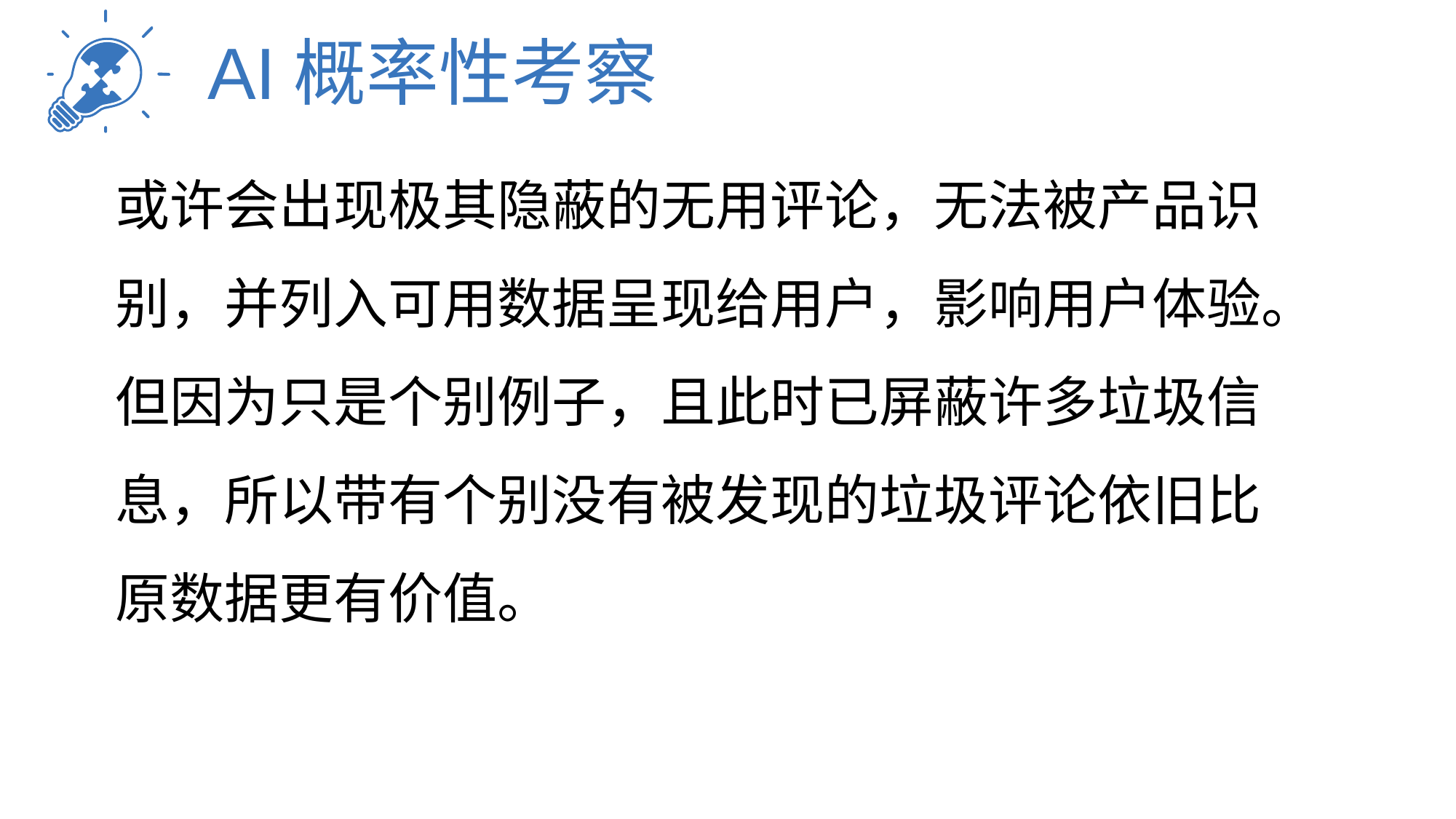

AI概率性考察
或许会出现极其隐蔽的无用评论，无法被产品识别，并列入可用数据呈现给用户，影响用户体验。
但因为只是个别例子，且此时已屏蔽许多垃圾信息，所以带有个别没有被发现的垃圾评论依旧比原数据更有价值。